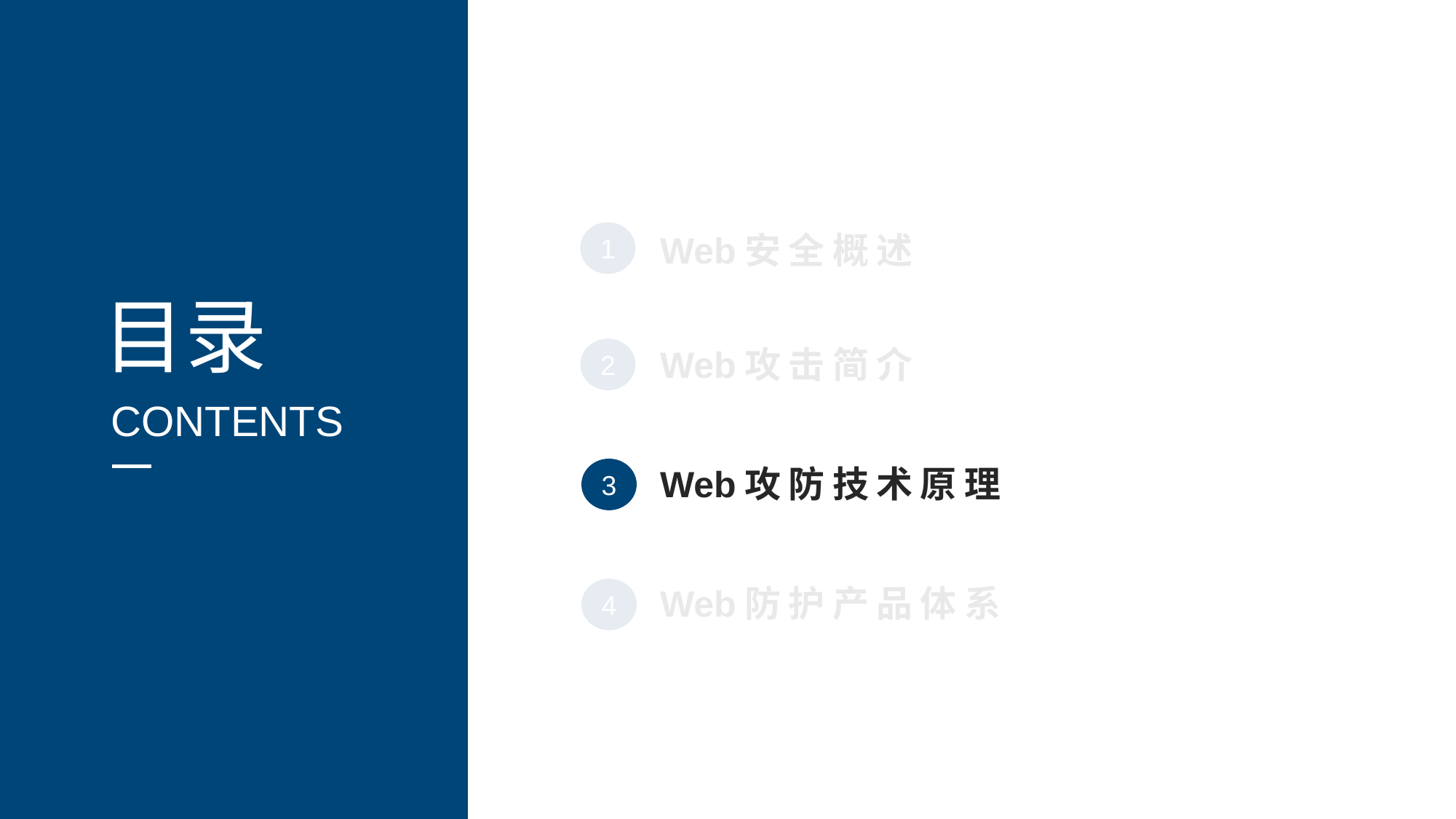

1
Web安全概述
目录
CONTENTS
Web攻击简介
2
Web攻防技术原理
3

Web防护产品体系
4